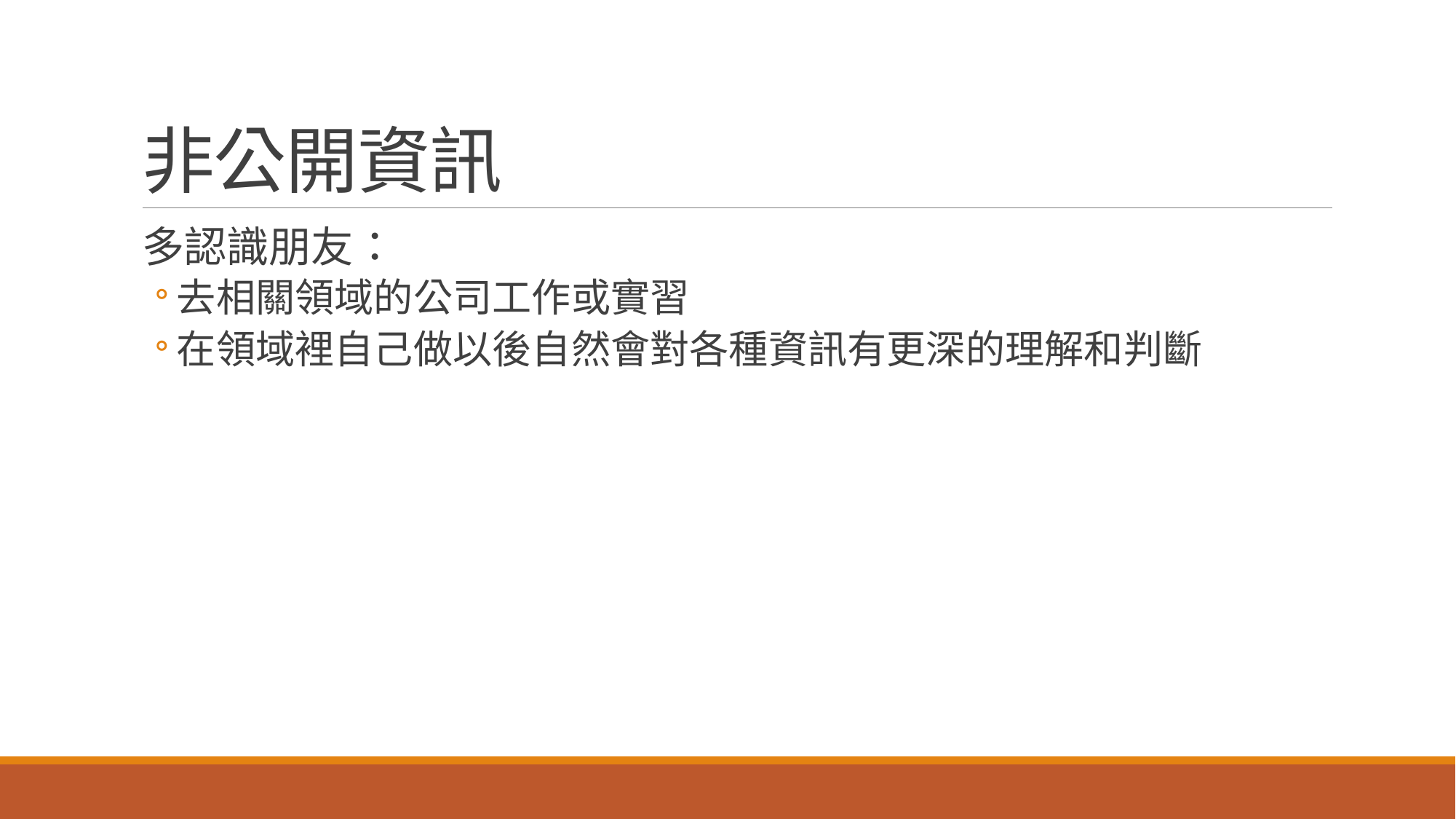

# 非公開資訊
多認識朋友：
去相關領域的公司工作或實習
在領域裡自己做以後自然會對各種資訊有更深的理解和判斷